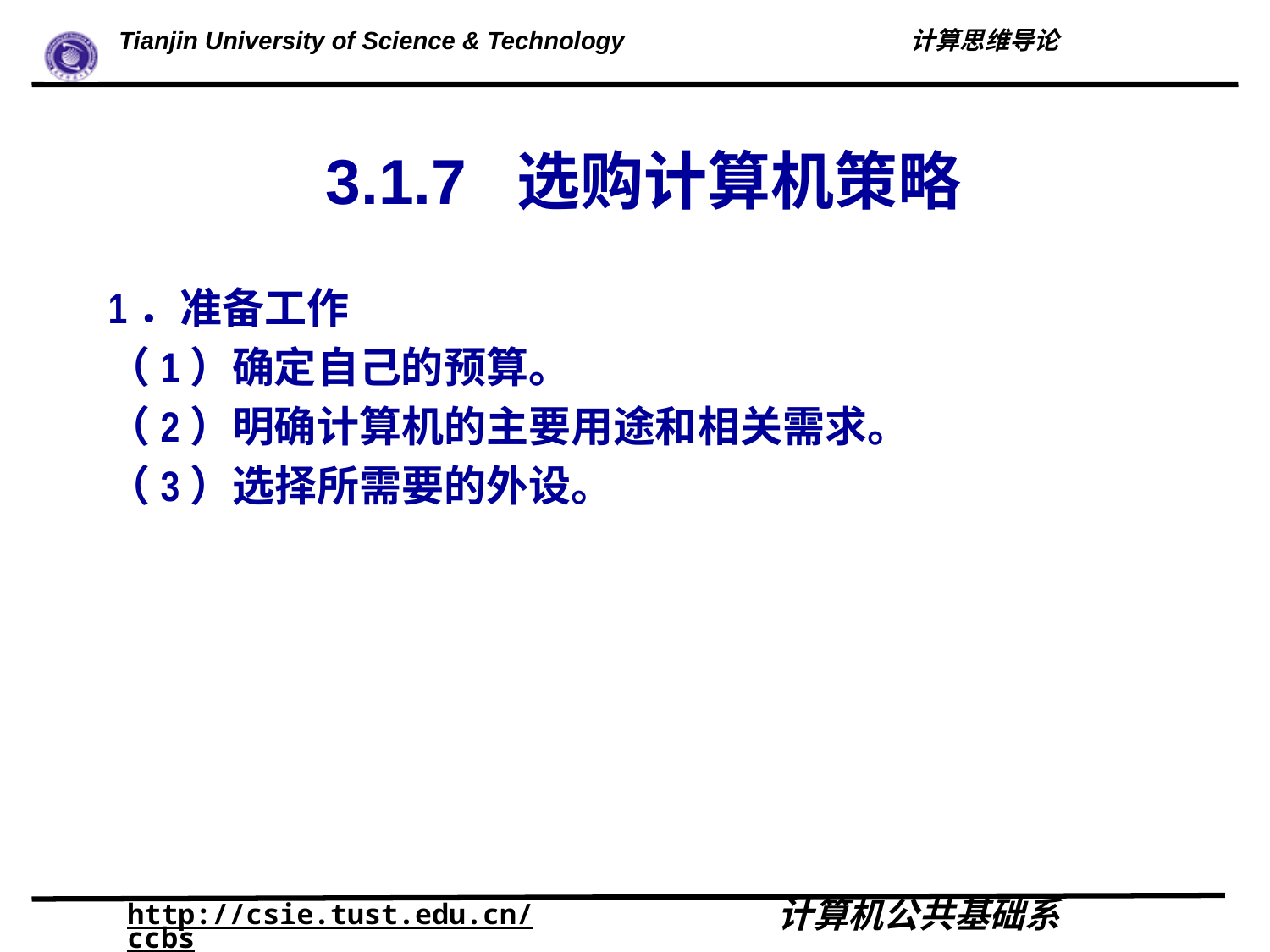

# 3.1.7  选购计算机策略
1．准备工作
（1）确定自己的预算。
（2）明确计算机的主要用途和相关需求。
（3）选择所需要的外设。